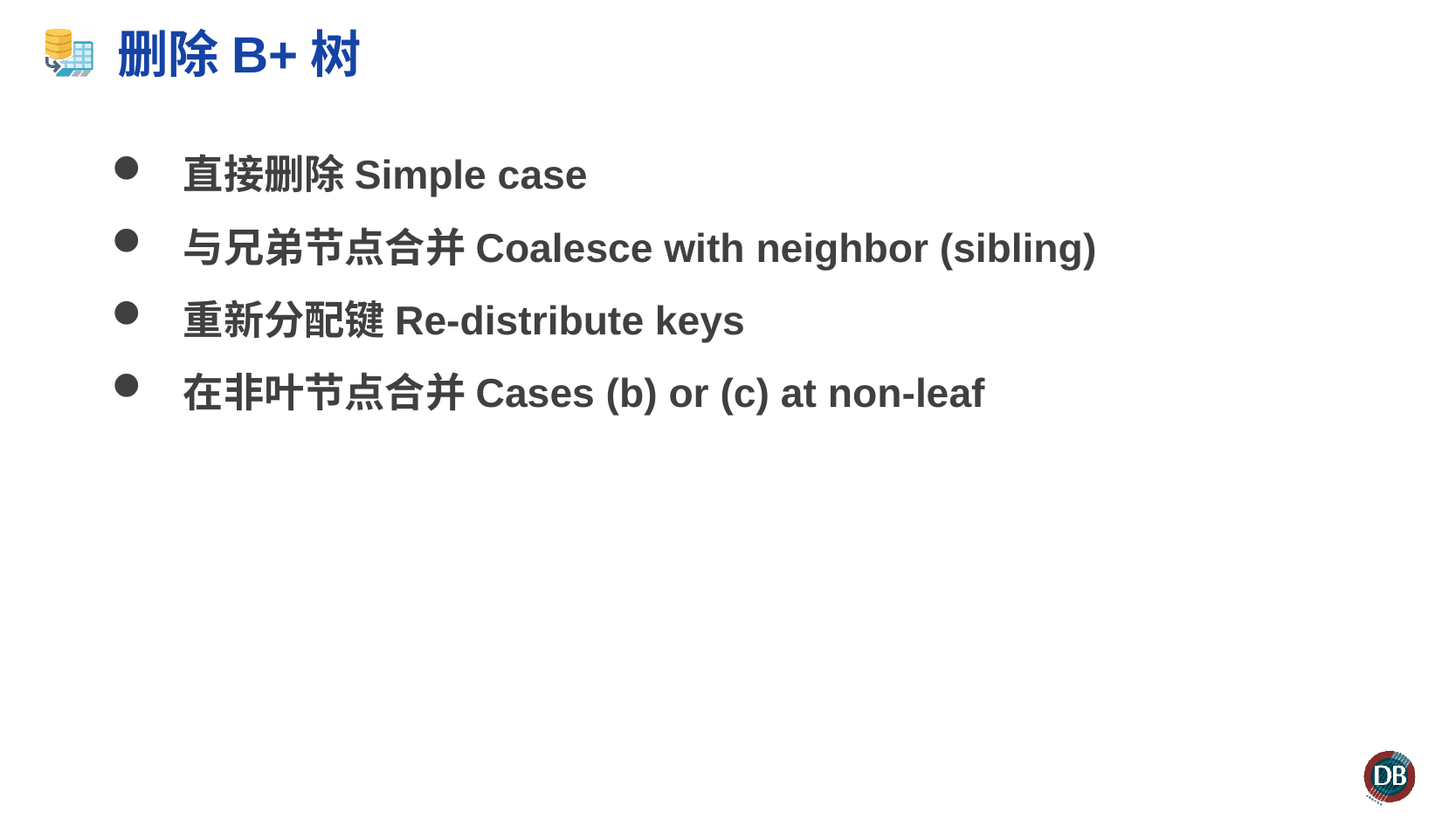

# 删除B+树
直接删除Simple case
与兄弟节点合并Coalesce with neighbor (sibling)
重新分配键Re-distribute keys
在非叶节点合并Cases (b) or (c) at non-leaf